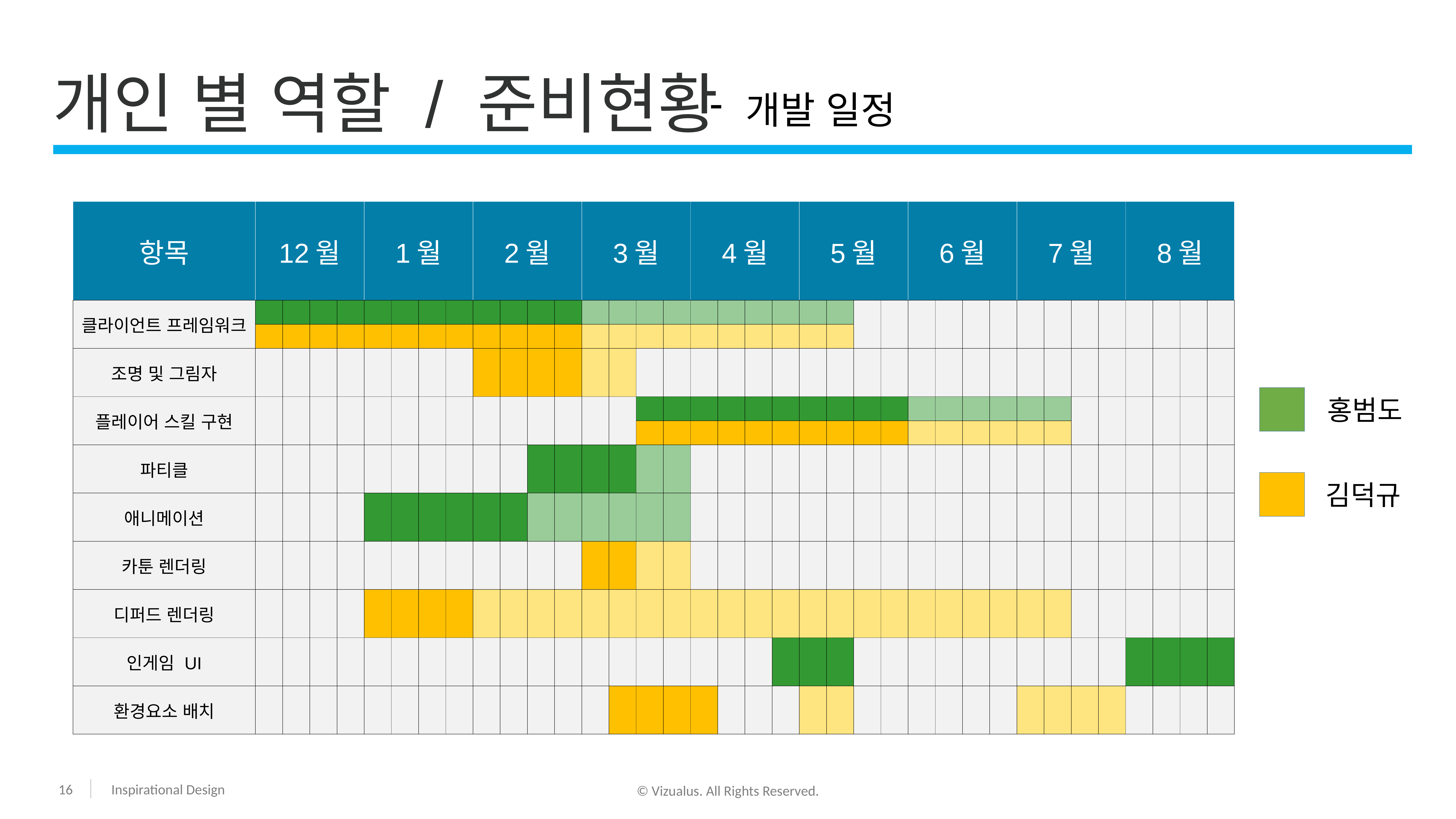

개인 별 역할 / 준비현황
개발 일정

| 항목 | 12월 |  |  |  | 1월 |  |  |  | 2월 |  |  |  | 3월 |  |  |  | 4월 |  |  |  | 5월 |  |  |  | 6월 |  |  |  | 7월 |  |  |  | 8월 |  |  |  |
| --- | --- | --- | --- | --- | --- | --- | --- | --- | --- | --- | --- | --- | --- | --- | --- | --- | --- | --- | --- | --- | --- | --- | --- | --- | --- | --- | --- | --- | --- | --- | --- | --- | --- | --- | --- | --- |
| 클라이언트 프레임워크 |  |  |  |  |  |  |  |  |  |  |  |  |  |  |  |  |  |  |  |  |  |  |  |  |  |  |  |  |  |  |  |  |  |  |  |  |
|  |  |  |  |  |  |  |  |  |  |  |  |  |  |  |  |  |  |  |  |  |  |  |  |  |  |  |  |  |  |  |  |  |  |  |  |  |
| 조명 및 그림자 |  |  |  |  |  |  |  |  |  |  |  |  |  |  |  |  |  |  |  |  |  |  |  |  |  |  |  |  |  |  |  |  |  |  |  |  |
| 플레이어 스킬 구현 |  |  |  |  |  |  |  |  |  |  |  |  |  |  |  |  |  |  |  |  |  |  |  |  |  |  |  |  |  |  |  |  |  |  |  |  |
|  |  |  |  |  |  |  |  |  |  |  |  |  |  |  |  |  |  |  |  |  |  |  |  |  |  |  |  |  |  |  |  |  |  |  |  |  |
| 파티클 |  |  |  |  |  |  |  |  |  |  |  |  |  |  |  |  |  |  |  |  |  |  |  |  |  |  |  |  |  |  |  |  |  |  |  |  |
| 애니메이션 |  |  |  |  |  |  |  |  |  |  |  |  |  |  |  |  |  |  |  |  |  |  |  |  |  |  |  |  |  |  |  |  |  |  |  |  |
| 카툰 렌더링 |  |  |  |  |  |  |  |  |  |  |  |  |  |  |  |  |  |  |  |  |  |  |  |  |  |  |  |  |  |  |  |  |  |  |  |  |
| 디퍼드 렌더링 |  |  |  |  |  |  |  |  |  |  |  |  |  |  |  |  |  |  |  |  |  |  |  |  |  |  |  |  |  |  |  |  |  |  |  |  |
| 인게임 UI |  |  |  |  |  |  |  |  |  |  |  |  |  |  |  |  |  |  |  |  |  |  |  |  |  |  |  |  |  |  |  |  |  |  |  |  |
| 환경요소 배치 |  |  |  |  |  |  |  |  |  |  |  |  |  |  |  |  |  |  |  |  |  |  |  |  |  |  |  |  |  |  |  |  |  |  |  |  |

홍범도

김덕규
16
© Vizualus. All Rights Reserved.